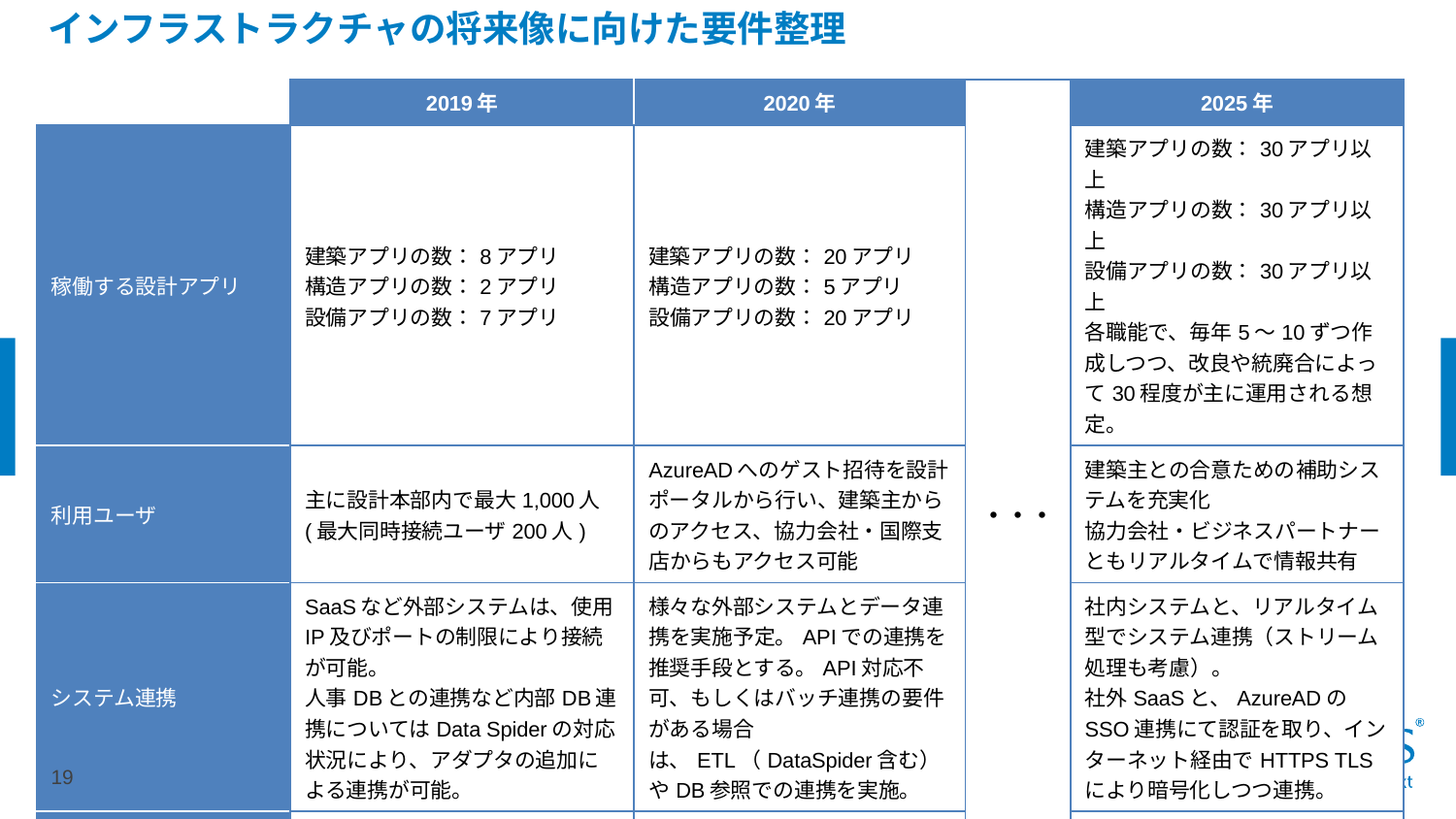

インフラストラクチャの将来像に向けた要件整理
|  | 2019年 | 2020年 | ・・・ | 2025年 |
| --- | --- | --- | --- | --- |
| 稼働する設計アプリ | 建築アプリの数：8アプリ 構造アプリの数：2アプリ 設備アプリの数：7アプリ | 建築アプリの数：20アプリ 構造アプリの数：5アプリ 設備アプリの数：20アプリ |  | 建築アプリの数：30アプリ以上 構造アプリの数：30アプリ以上 設備アプリの数：30アプリ以上 各職能で、毎年5～10ずつ作成しつつ、改良や統廃合によって30程度が主に運用される想定。 |
| 利用ユーザ | 主に設計本部内で最大1,000人 (最大同時接続ユーザ200人) | AzureADへのゲスト招待を設計ポータルから行い、建築主からのアクセス、協力会社・国際支店からもアクセス可能 |  | 建築主との合意ための補助システムを充実化 協力会社・ビジネスパートナーともリアルタイムで情報共有 |
| システム連携 | SaaSなど外部システムは、使用IP及びポートの制限により接続が可能。 人事DBとの連携など内部DB連携についてはData Spiderの対応状況により、アダプタの追加による連携が可能。 | 様々な外部システムとデータ連携を実施予定。APIでの連携を推奨手段とする。API対応不可、もしくはバッチ連携の要件がある場合は、ETL（DataSpider含む）やDB参照での連携を実施。 |  | 社内システムと、リアルタイム型でシステム連携（ストリーム処理も考慮）。 社外SaaSと、AzureADのSSO連携にて認証を取り、インターネット経由でHTTPS TLSにより暗号化しつつ連携。 |
| データ | MongoDBを使用し、今後の拡張や変更に合わせるため、自由度の高いスキーマに対応。 | MongoDBに加えてグラフDBを併用し、IFCプロパティ内の容易なリレーション表現に対応する。 |  | 適切なデータ保管形式を適宜組合せつつ最適な構成で、ベース部分と先進部分を併存させながら運用 |
19